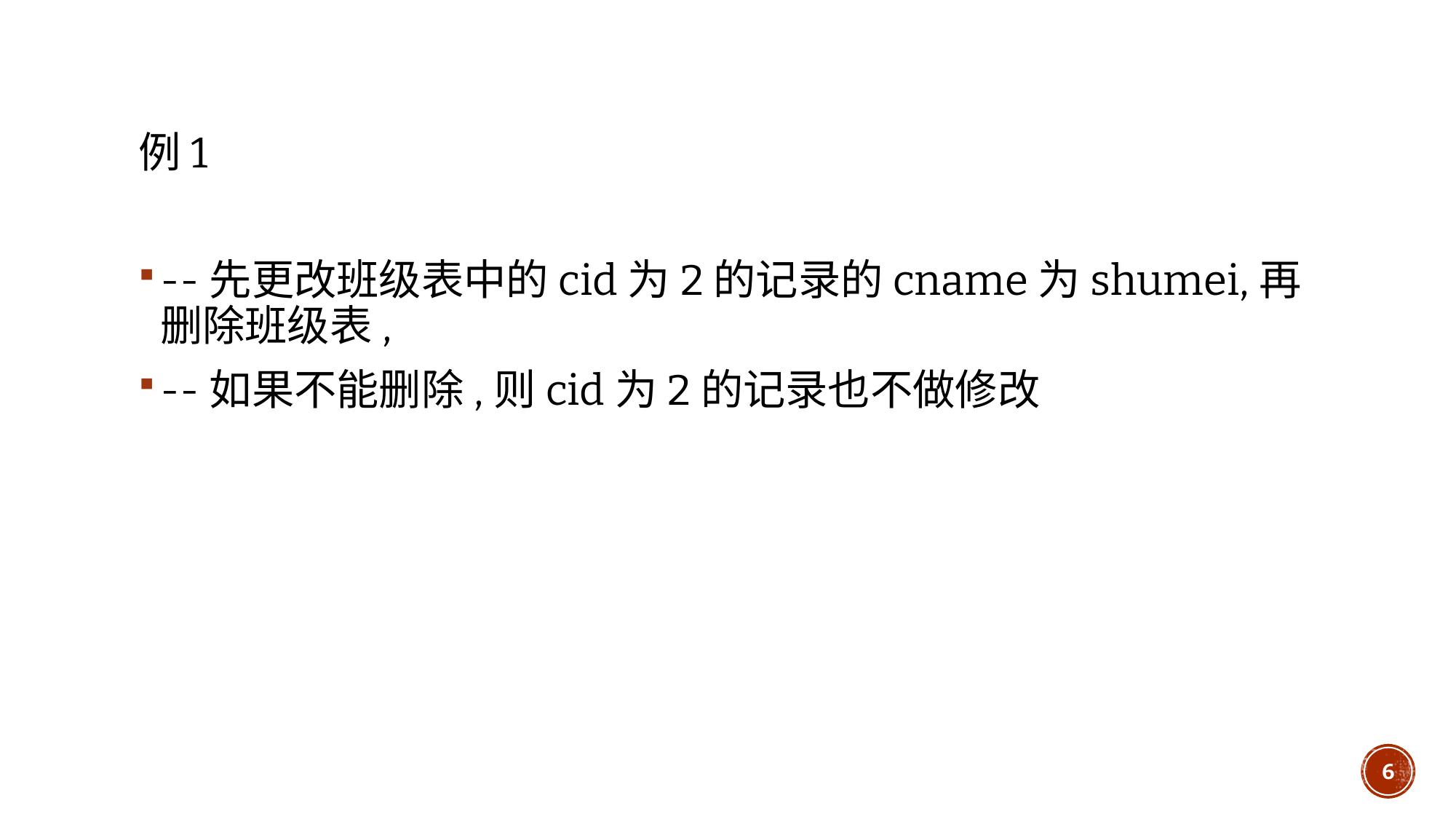

# 例1
--先更改班级表中的cid为2的记录的cname为shumei,再删除班级表,
--如果不能删除,则cid为2的记录也不做修改

6